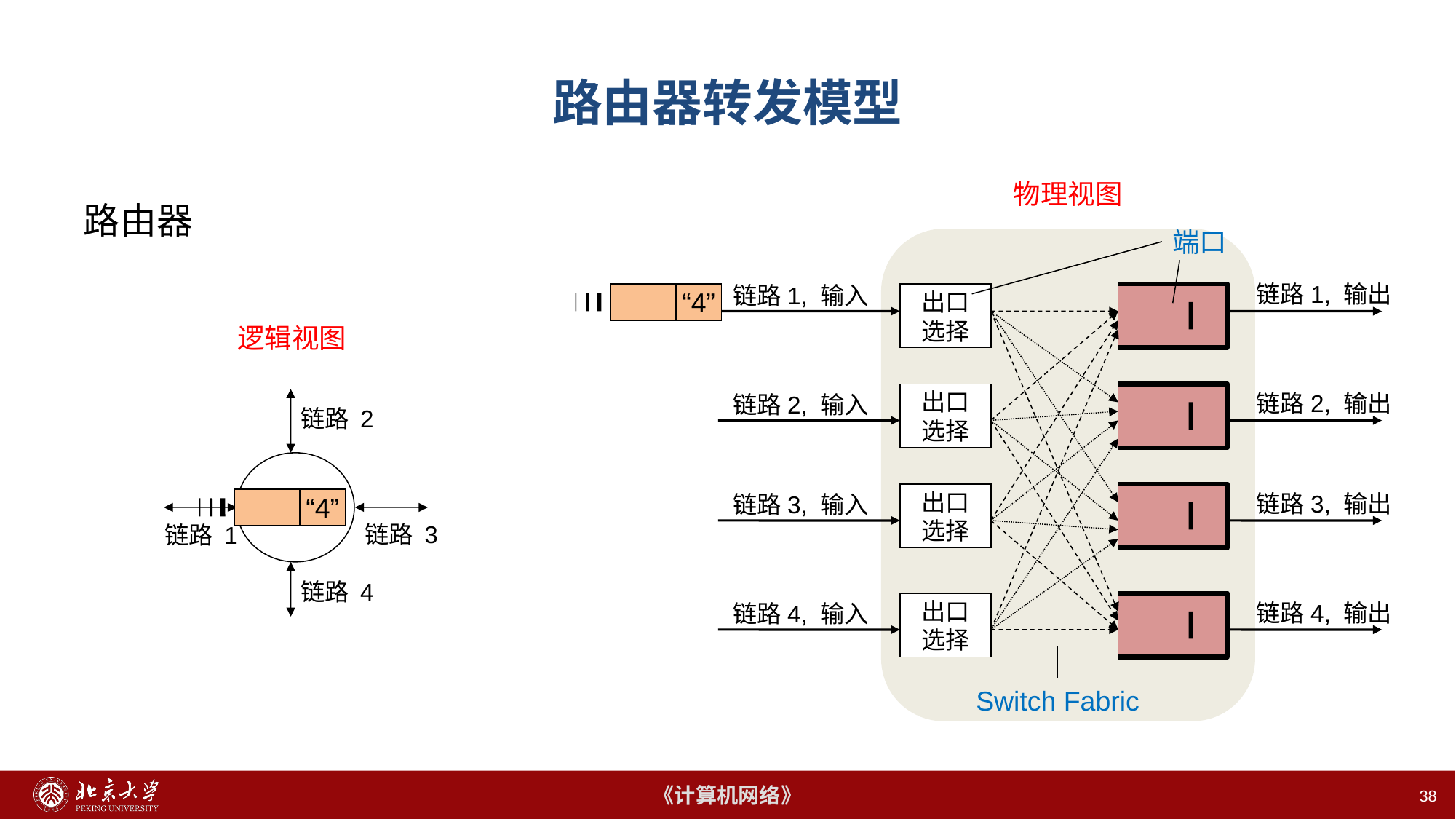

38
# 路由器转发模型

物理视图
路由器
端口

链路1, 输出
链路1, 输入

“4”

出口
选择

逻辑视图
链路2, 输出
出口
选择

链路2, 输入

链路 2
R1
链路3, 输出
出口
选择

链路3, 输入

“4”

链路 3
链路 1

链路 4
链路4, 输出
出口
选择

链路4, 输入
Switch Fabric